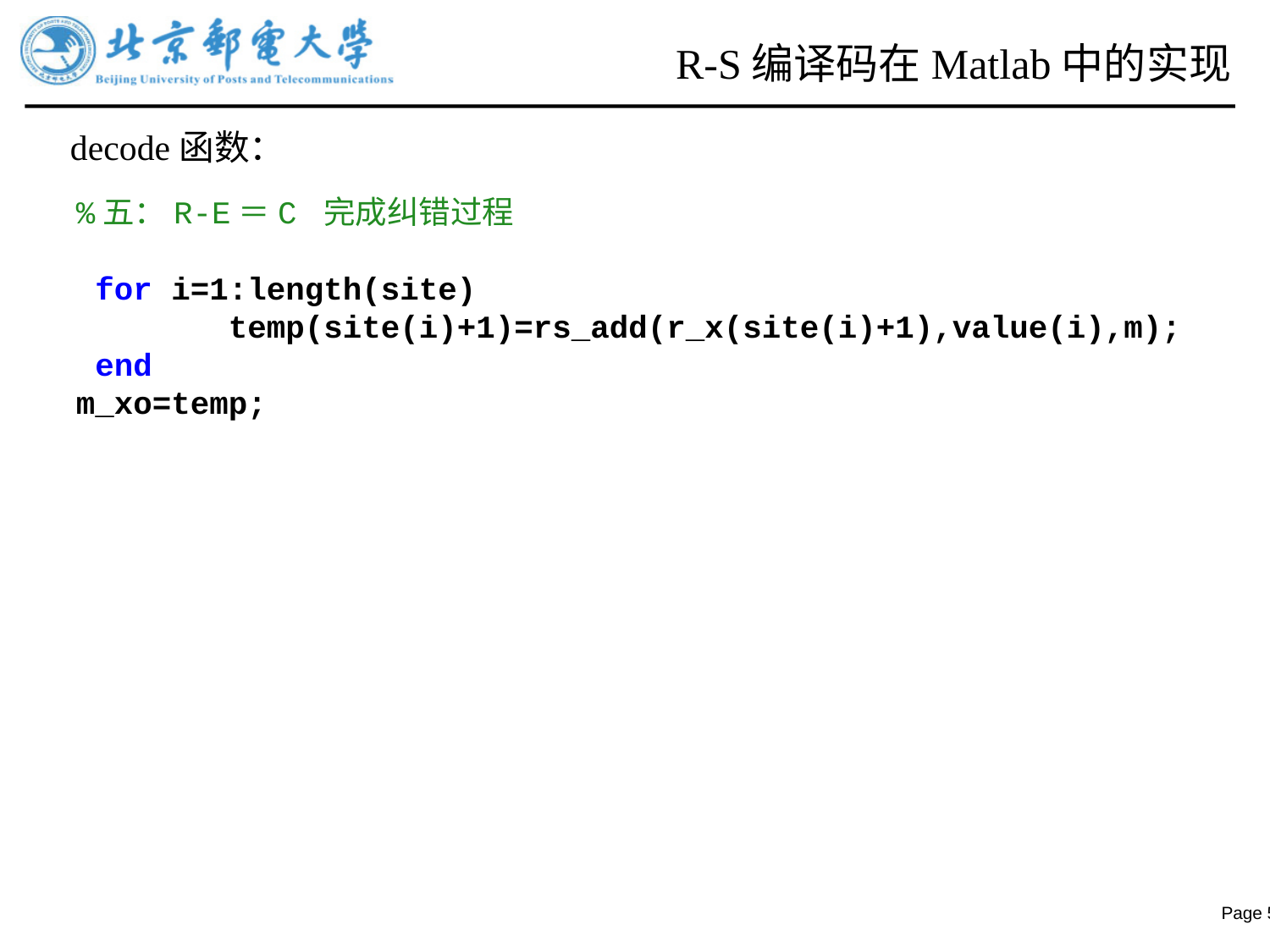

# R-S编译码在Matlab中的实现
decode函数：
%五：R-E＝C 完成纠错过程

 for i=1:length(site)
        temp(site(i)+1)=rs_add(r_x(site(i)+1),value(i),m);
 end
m_xo=temp;